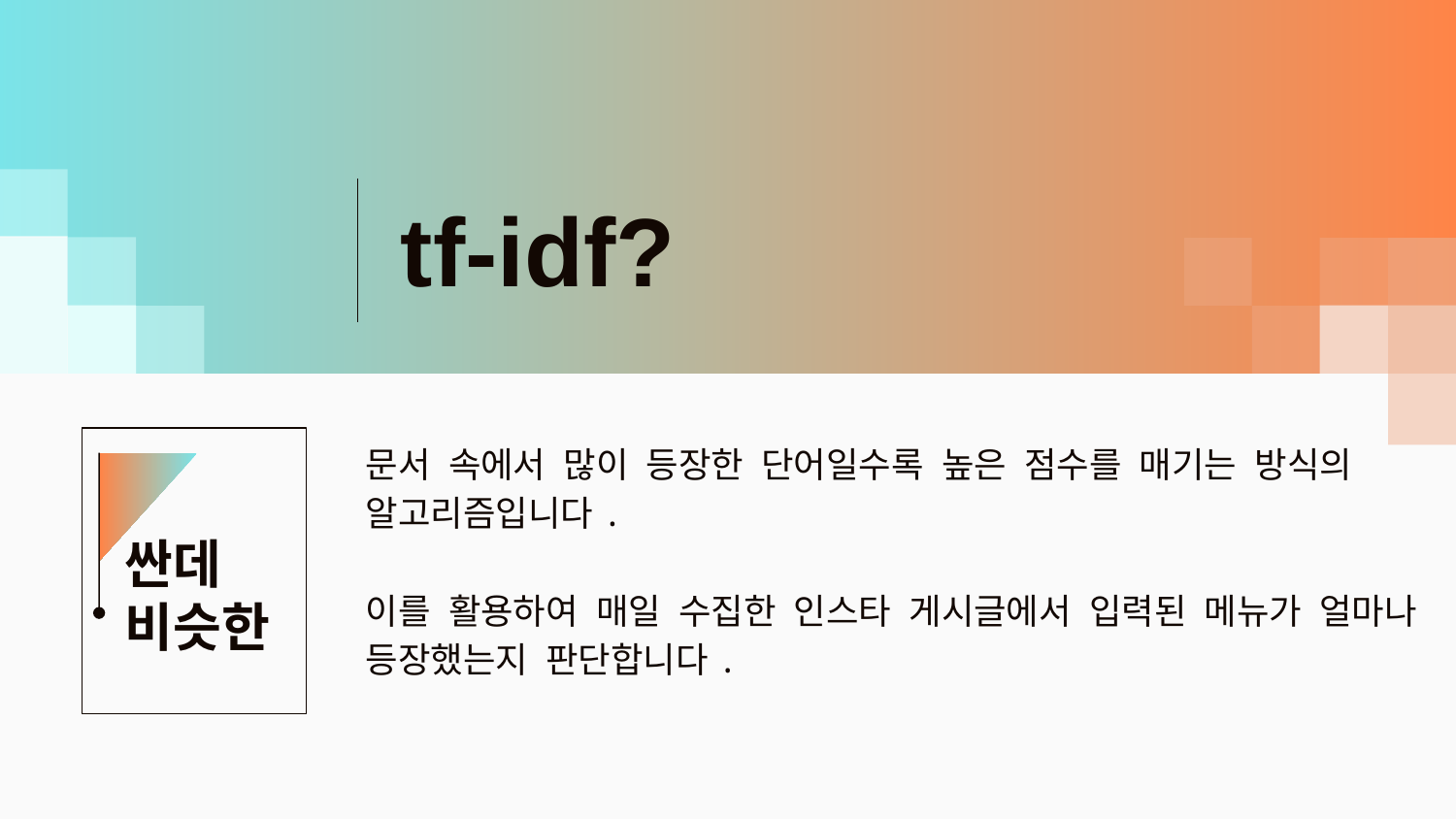

# tf-idf?
문서 속에서 많이 등장한 단어일수록 높은 점수를 매기는 방식의 알고리즘입니다.

이를 활용하여 매일 수집한 인스타 게시글에서 입력된 메뉴가 얼마나 등장했는지 판단합니다.

싼데 비슷한